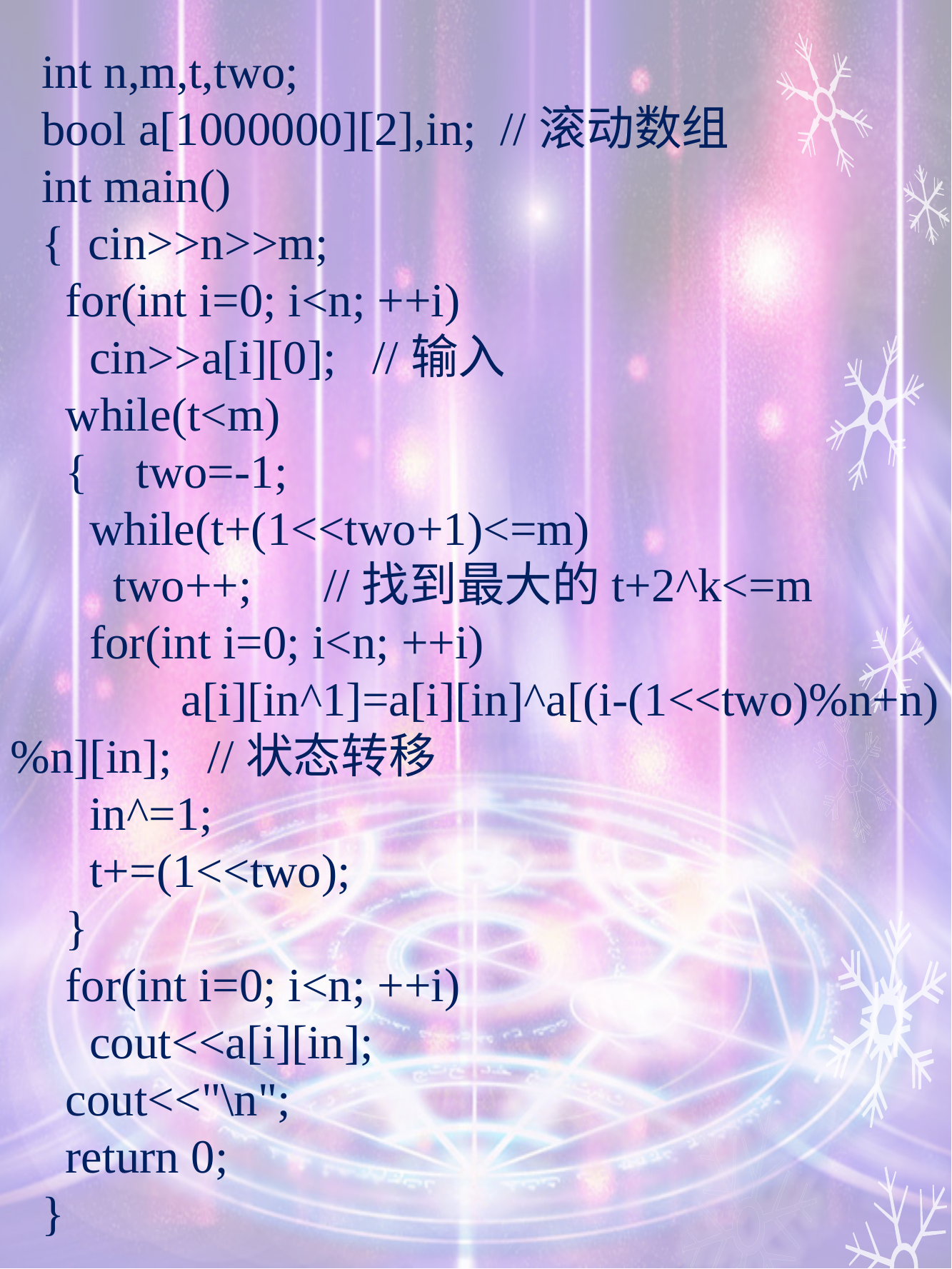

int n,m,t,two;
bool a[1000000][2],in;  //滚动数组
int main()
{  cin>>n>>m;
  for(int i=0; i<n; ++i)
    cin>>a[i][0];   //输入
  while(t<m)
  {    two=-1;
    while(t+(1<<two+1)<=m)
      two++;      //找到最大的t+2^k<=m
    for(int i=0; i<n; ++i)
      a[i][in^1]=a[i][in]^a[(i-(1<<two)%n+n)%n][in];   //状态转移
    in^=1;
    t+=(1<<two);
  }
  for(int i=0; i<n; ++i)
    cout<<a[i][in];
  cout<<"\n";
  return 0;
}